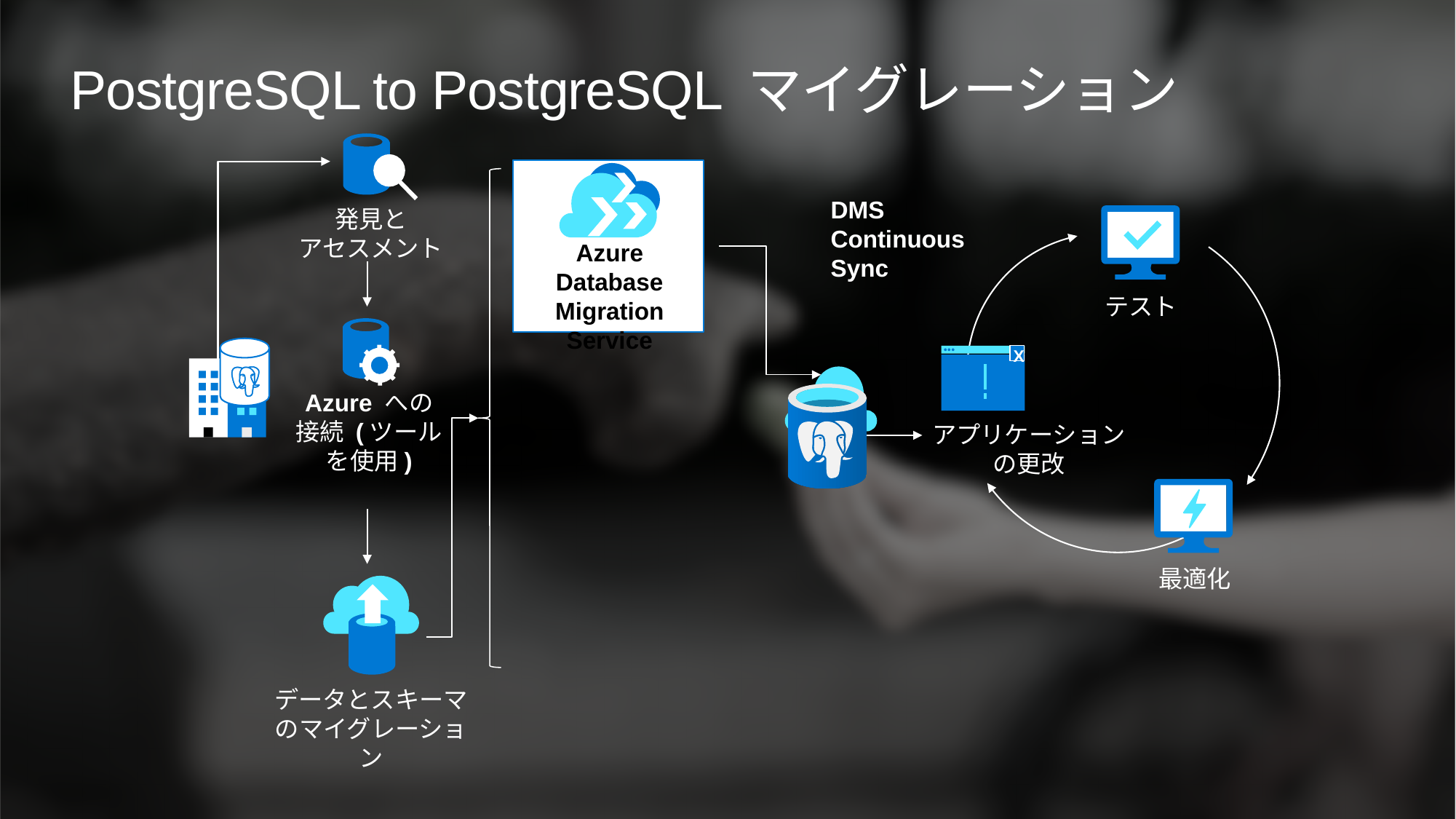

# PostgreSQL to PostgreSQL マイグレーション

DMS Continuous Sync
発見と
アセスメント

Azure Database Migration Service

テスト

X

Azure への接続 (ツールを使用)

アプリケーション
の更改

最適化

データとスキーマのマイグレーション